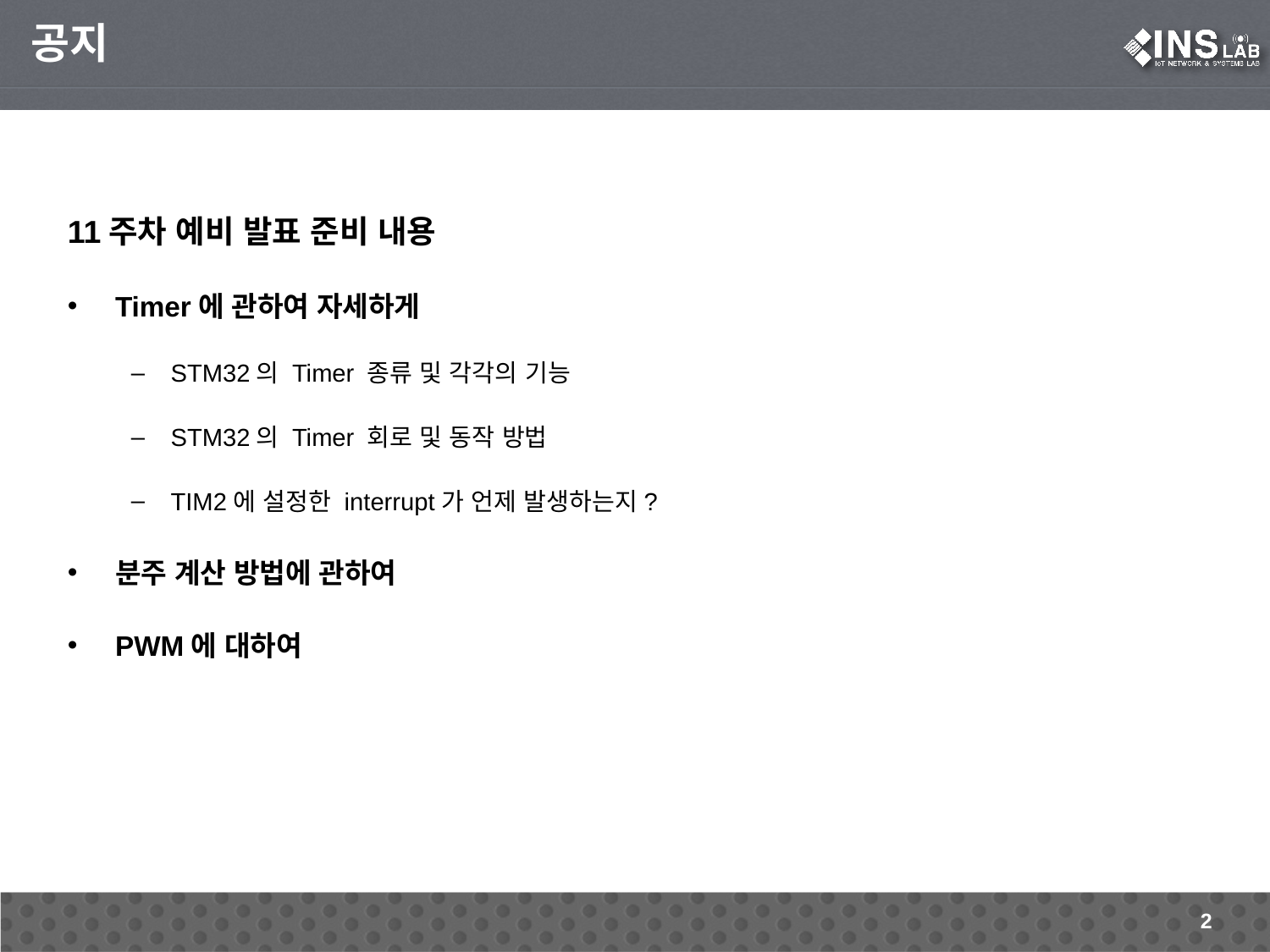

공지
11주차 예비 발표 준비 내용
Timer에 관하여 자세하게
STM32의 Timer 종류 및 각각의 기능
STM32의 Timer 회로 및 동작 방법
TIM2에 설정한 interrupt가 언제 발생하는지?
분주 계산 방법에 관하여
PWM에 대하여

2